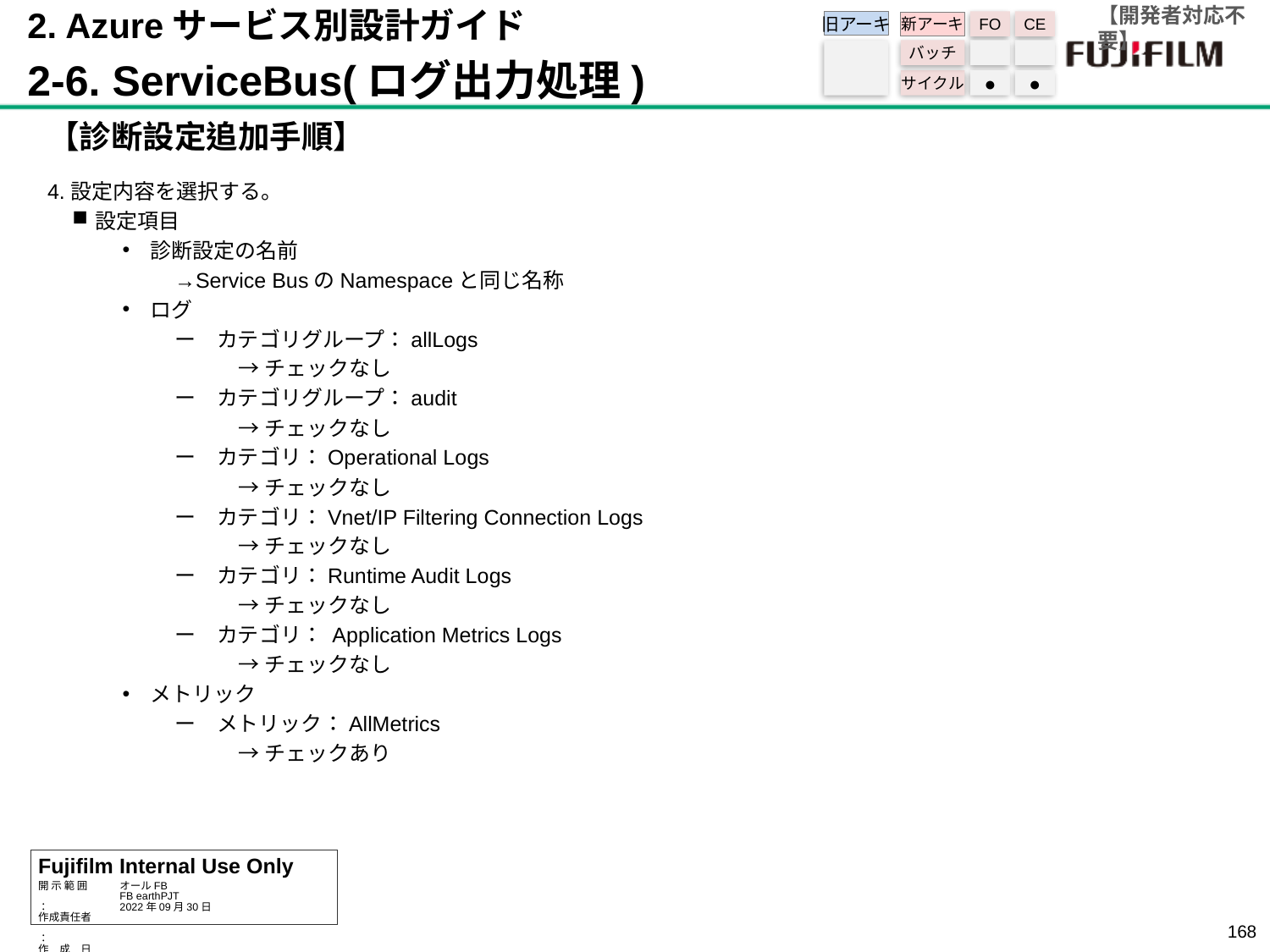

【開発者対応不要】
2. Azureサービス別設計ガイド
2-6. ServiceBus(ログ出力処理)
旧アーキ
FO
CE
新アーキ
バッチ

サイクル
●
●

【診断設定追加手順】

4.設定内容を選択する。​
設定項目 ​
診断設定の名前​
→Service BusのNamespaceと同じ名称 ​
ログ​
ー　カテゴリグループ：allLogs
→チェックなし
ー　カテゴリグループ：audit
→チェックなし
ー　カテゴリ：Operational Logs
→チェックなし
ー　カテゴリ：Vnet/IP Filtering Connection Logs
→チェックなし
ー　カテゴリ：Runtime Audit Logs
→チェックなし
ー　カテゴリ： Application Metrics Logs
→チェックなし
メトリック​
ー　メトリック：AllMetrics​
→チェックあり ​​
168